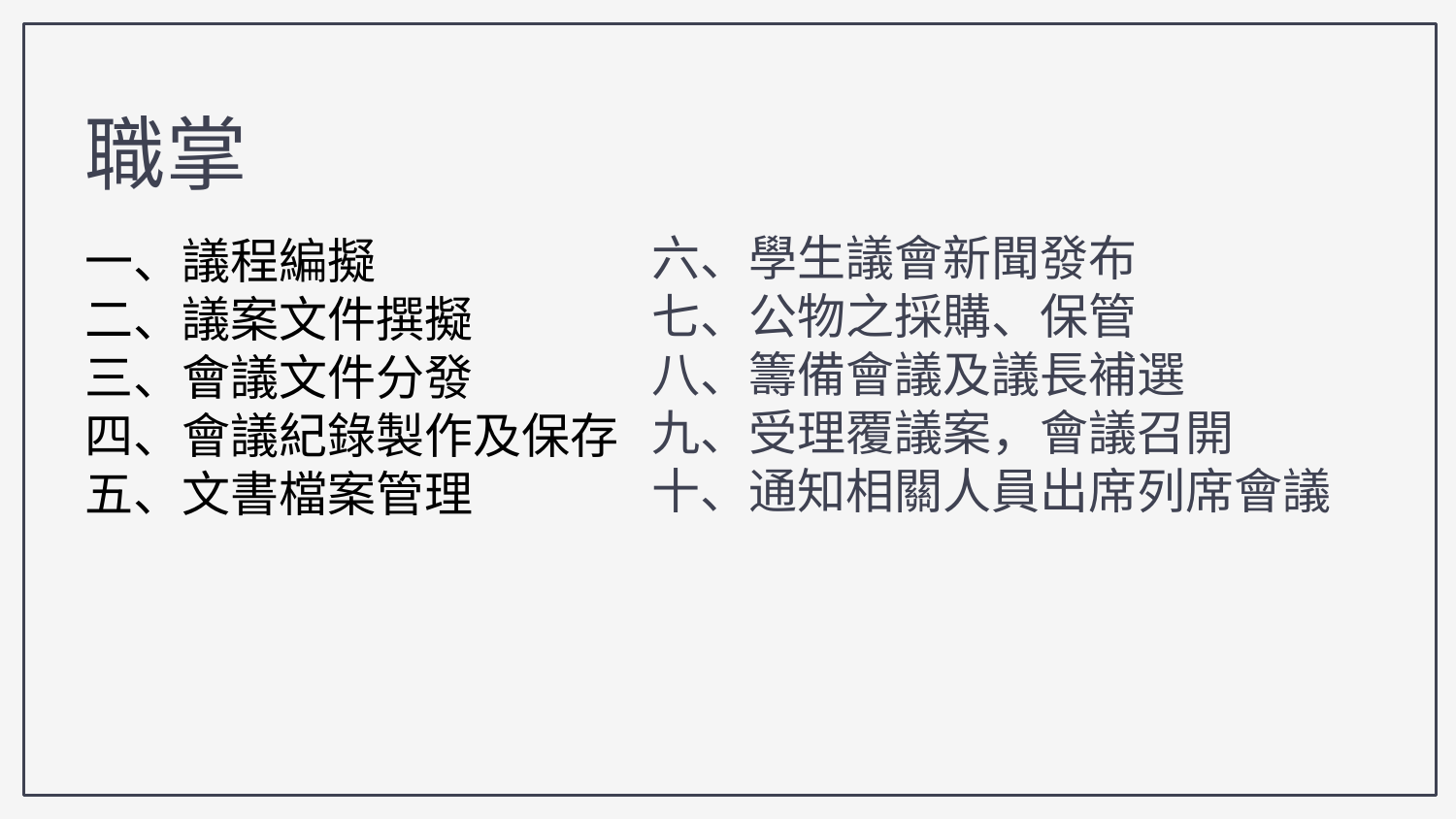

職掌
六、學生議會新聞發布
七、公物之採購、保管
八、籌備會議及議長補選
九、受理覆議案，會議召開
十、通知相關人員出席列席會議

一、議程編擬
二、議案文件撰擬
三、會議文件分發
四、會議紀錄製作及保存
五、文書檔案管理